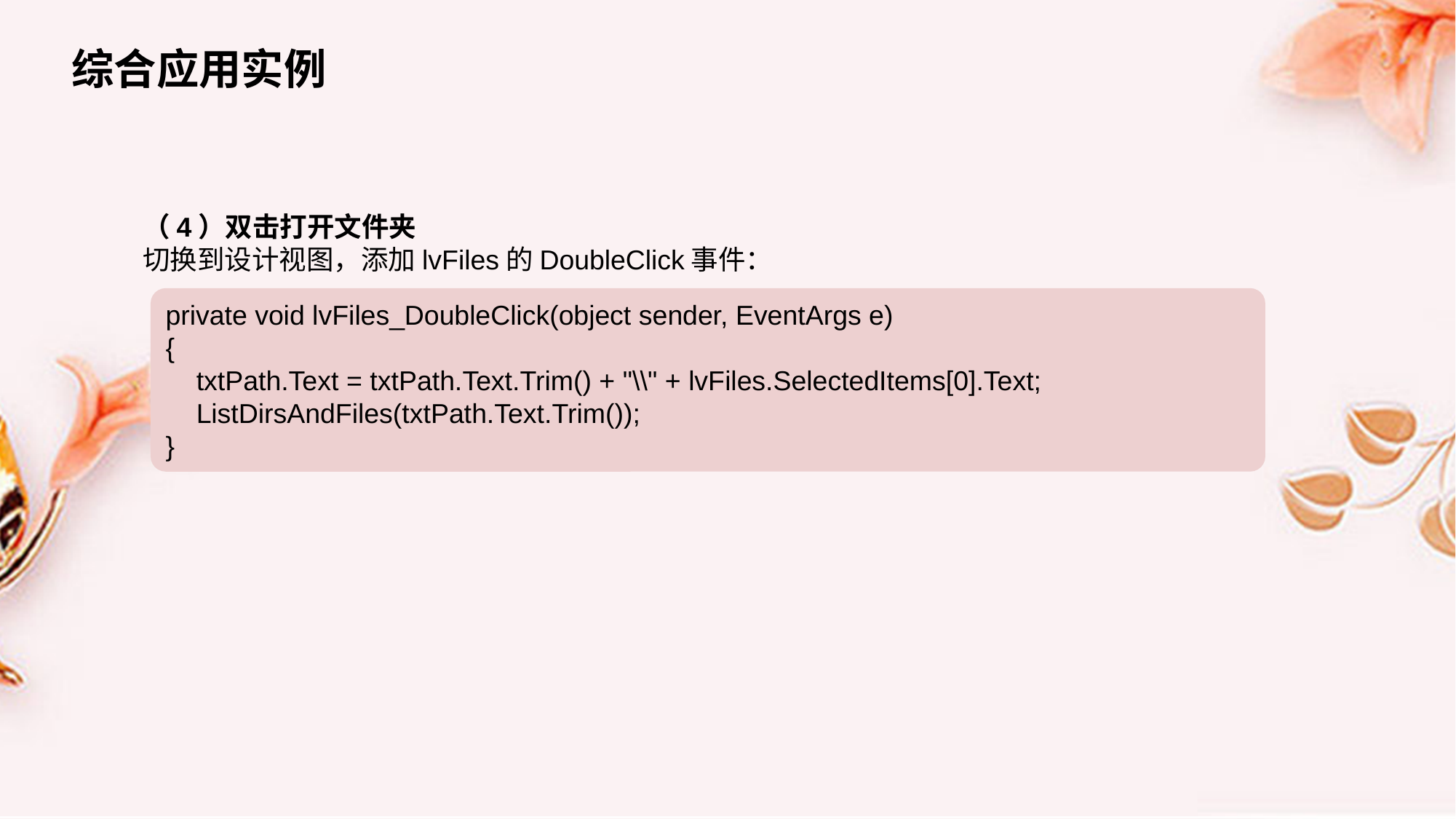

综合应用实例
（4）双击打开文件夹
切换到设计视图，添加lvFiles的DoubleClick事件：
private void lvFiles_DoubleClick(object sender, EventArgs e)
{
    txtPath.Text = txtPath.Text.Trim() + "\\" + lvFiles.SelectedItems[0].Text;
    ListDirsAndFiles(txtPath.Text.Trim());
}